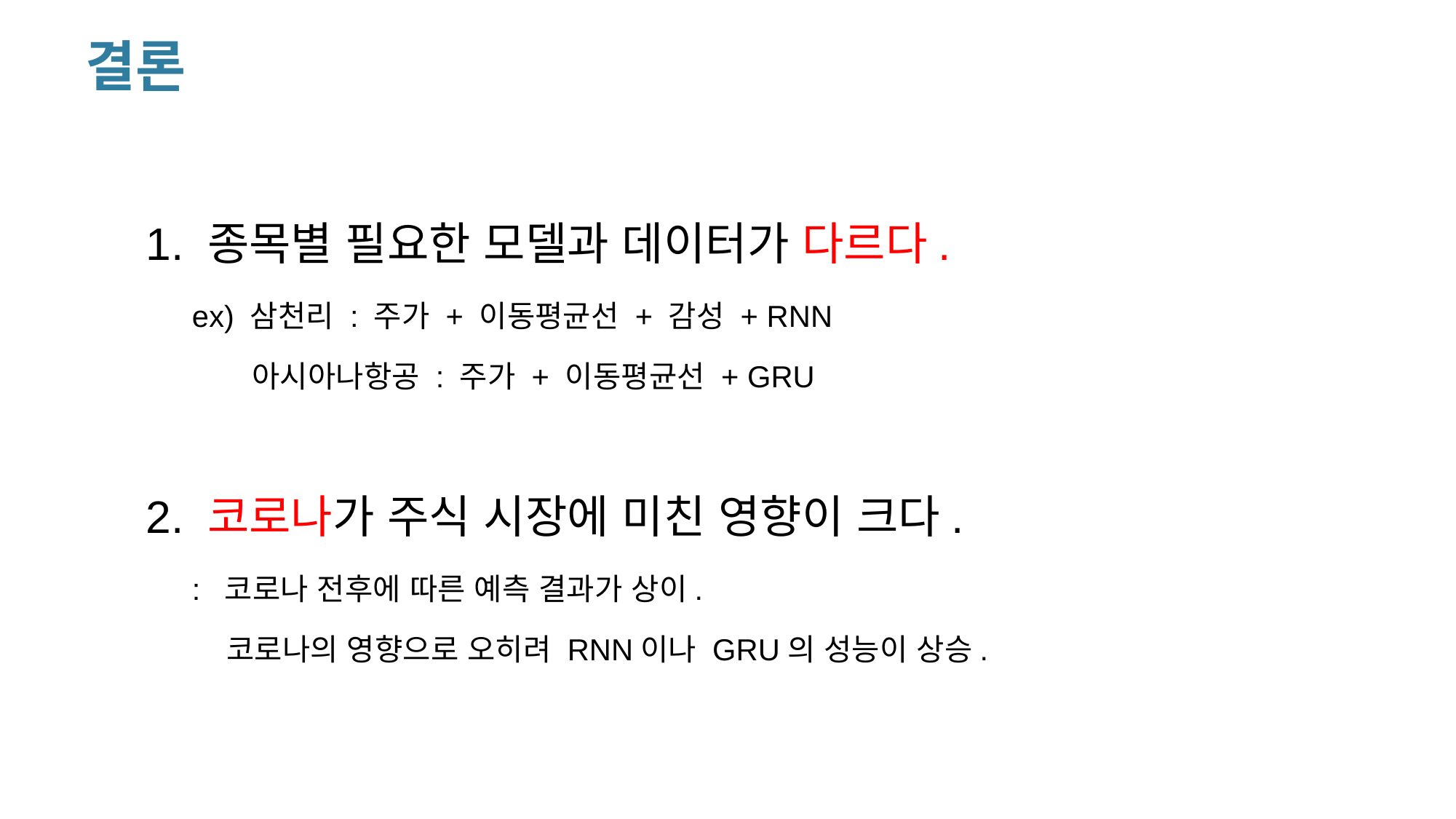

# 결론
 1. 종목별 필요한 모델과 데이터가 다르다.
       ex) 삼천리 : 주가 + 이동평균선 + 감성 + RNN
             아시아나항공 : 주가 + 이동평균선 + GRU

 2. 코로나가 주식 시장에 미친 영향이 크다.
       :  코로나 전후에 따른 예측 결과가 상이.
          코로나의 영향으로 오히려 RNN이나 GRU의 성능이 상승.